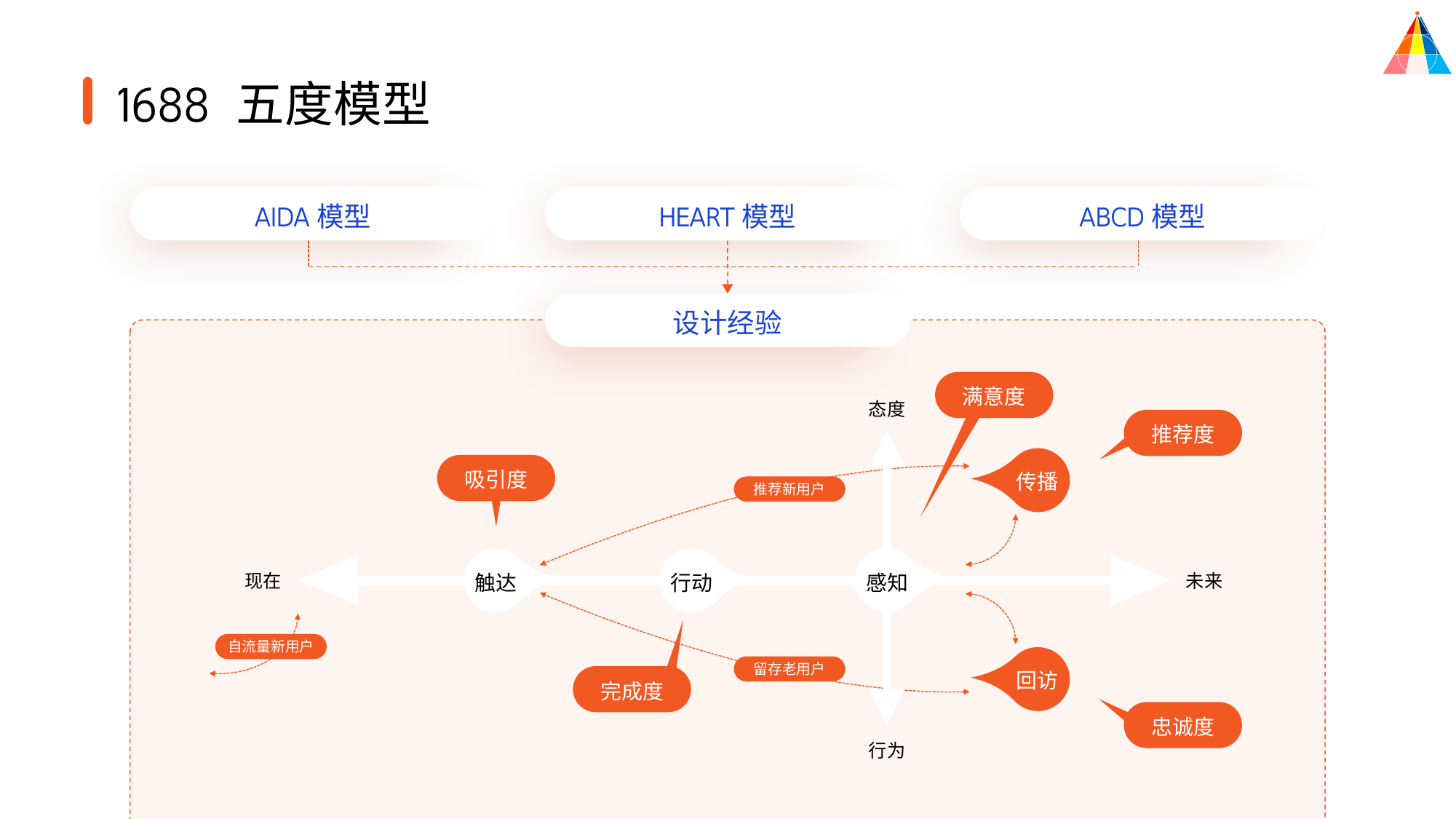

1688 五度模型

AIDA模型
HEART模型
ABCD模型

设计经验

满意度
态度

推荐度

传播

回访

吸引度

推荐新用户

现在
未来
感知
触达
行动

完成度
自流量新用户

留存老用户

忠诚度
行为